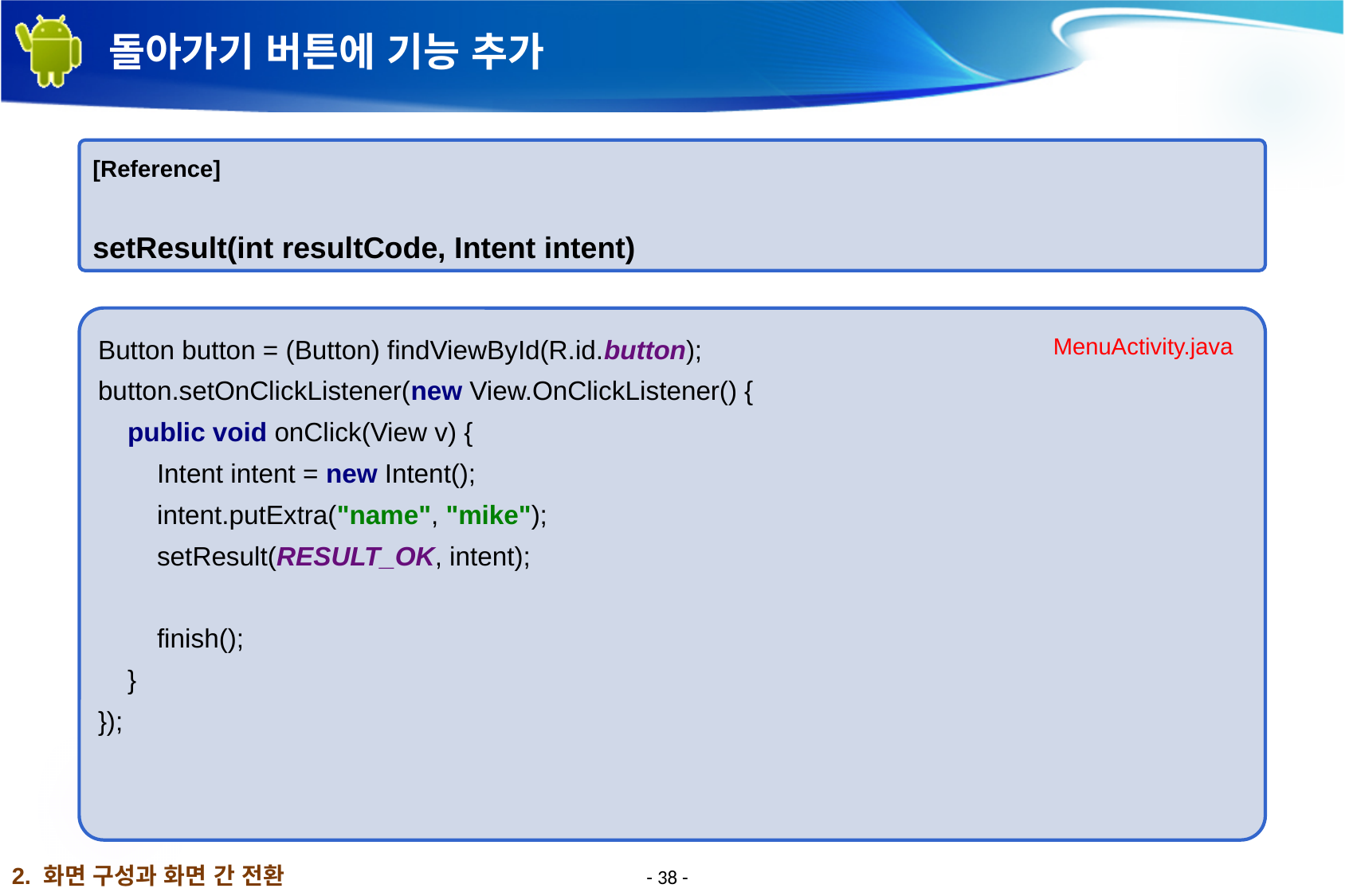

# 돌아가기 버튼에 기능 추가
[Reference]

setResult(int resultCode, Intent intent)
Button button = (Button) findViewById(R.id.button);
button.setOnClickListener(new View.OnClickListener() {
    public void onClick(View v) {
        Intent intent = new Intent();
        intent.putExtra("name", "mike");
        setResult(RESULT_OK, intent);
        finish();
    }
});

MenuActivity.java
2. 화면 구성과 화면 간 전환